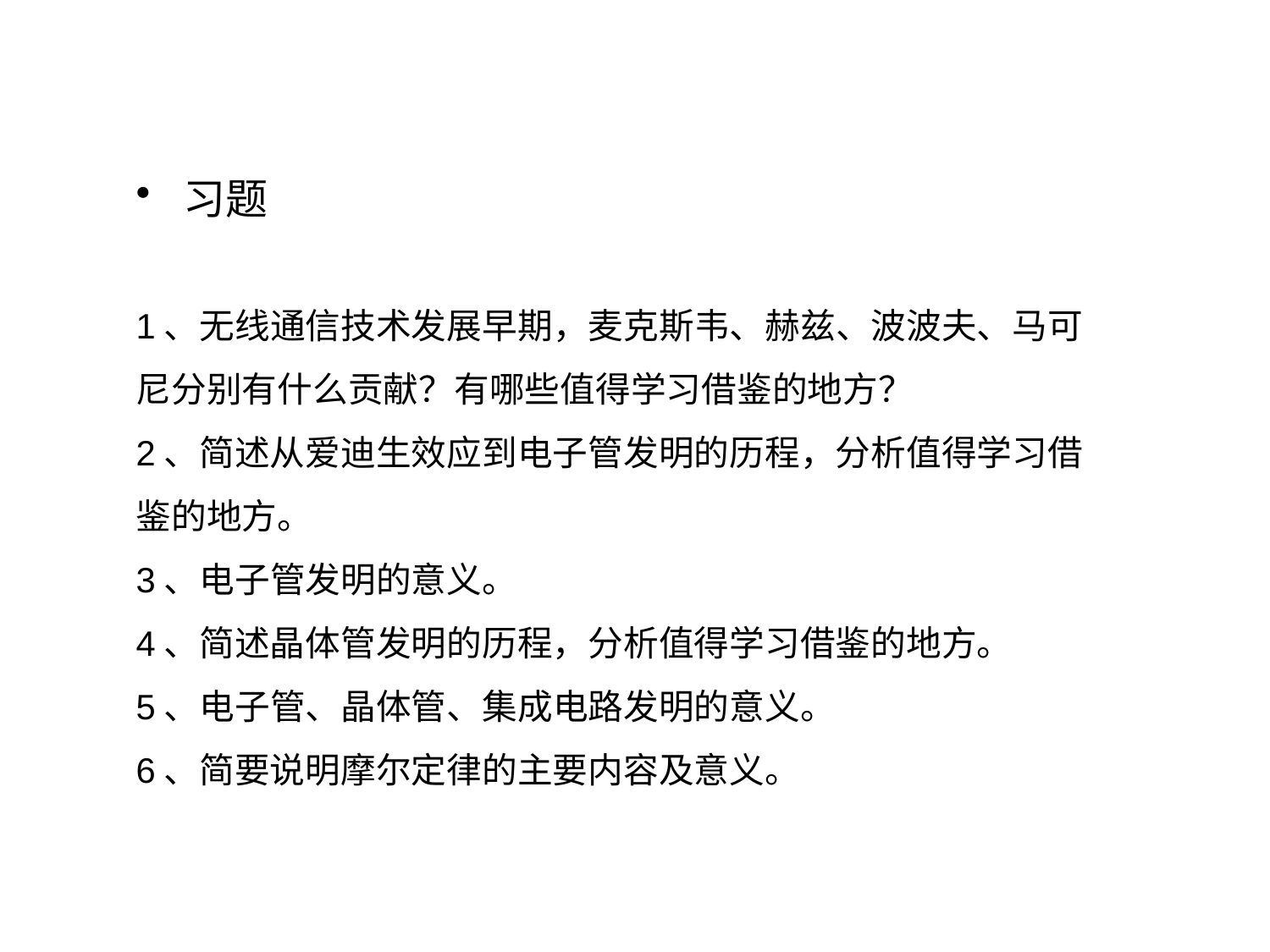

习题

1、无线通信技术发展早期，麦克斯韦、赫兹、波波夫、马可尼分别有什么贡献？有哪些值得学习借鉴的地方？
2、简述从爱迪生效应到电子管发明的历程，分析值得学习借鉴的地方。
3、电子管发明的意义。
4、简述晶体管发明的历程，分析值得学习借鉴的地方。
5、电子管、晶体管、集成电路发明的意义。
6、简要说明摩尔定律的主要内容及意义。